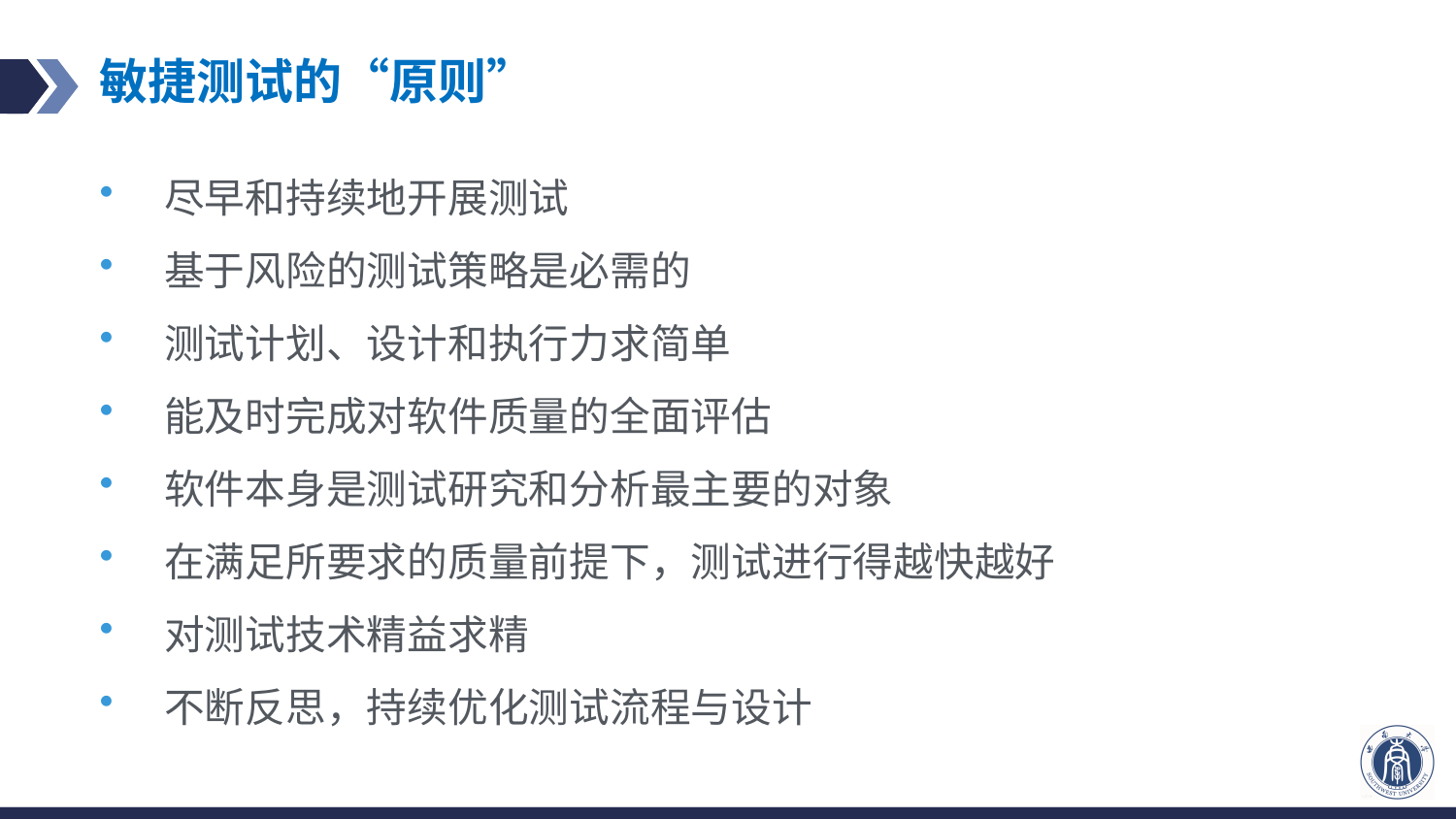

# 敏捷测试的“原则”
尽早和持续地开展测试
基于风险的测试策略是必需的
测试计划、设计和执行力求简单
能及时完成对软件质量的全面评估
软件本身是测试研究和分析最主要的对象
在满足所要求的质量前提下，测试进行得越快越好
对测试技术精益求精
不断反思，持续优化测试流程与设计